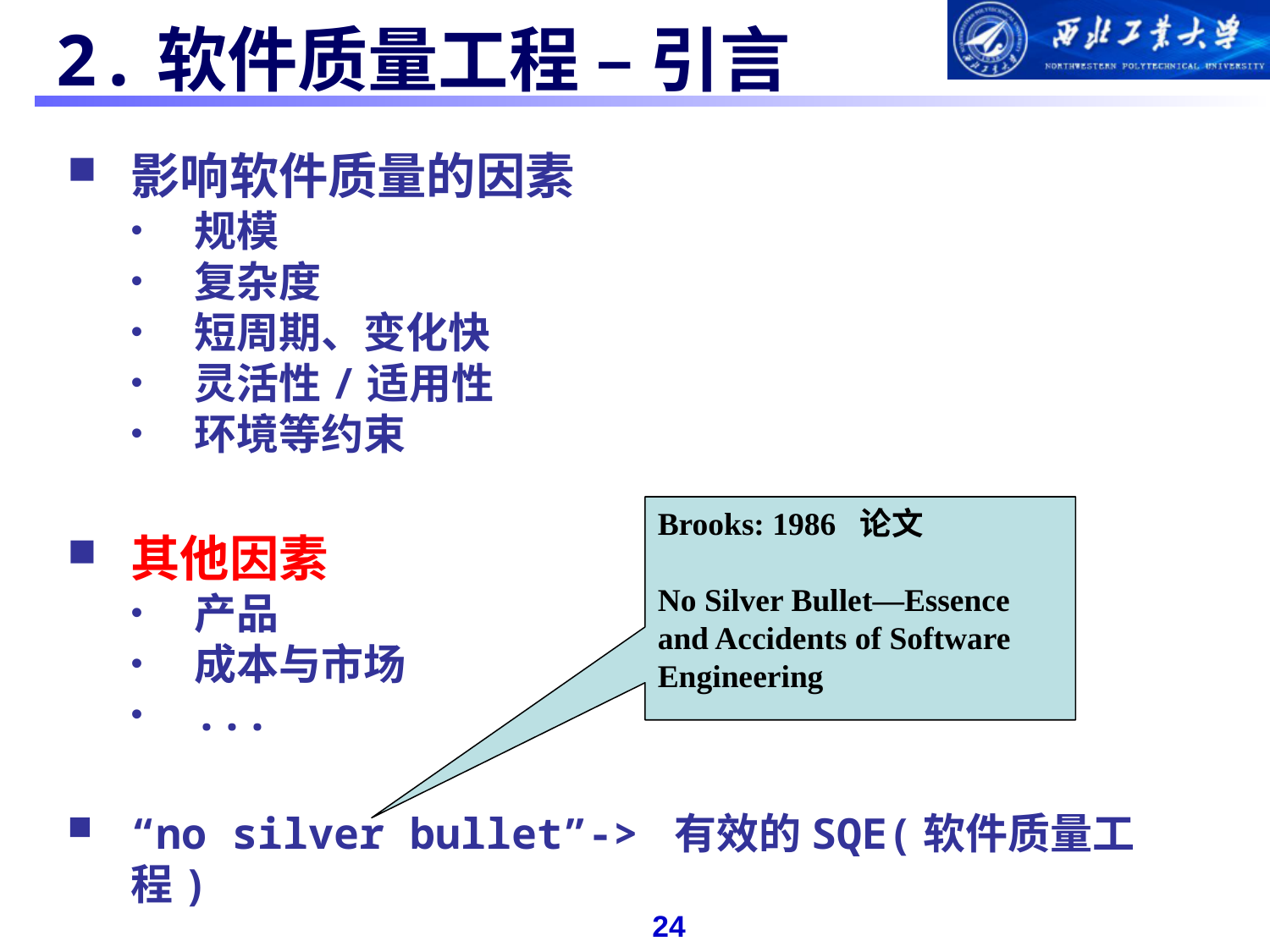

#
 2.软件质量工程 – 引言
影响软件质量的因素
规模
复杂度
短周期、变化快
灵活性/适用性
环境等约束

其他因素
产品
成本与市场
...

“no silver bullet”-> 有效的SQE(软件质量工程)
Brooks: 1986  论文

No Silver Bullet—Essence and Accidents of Software Engineering